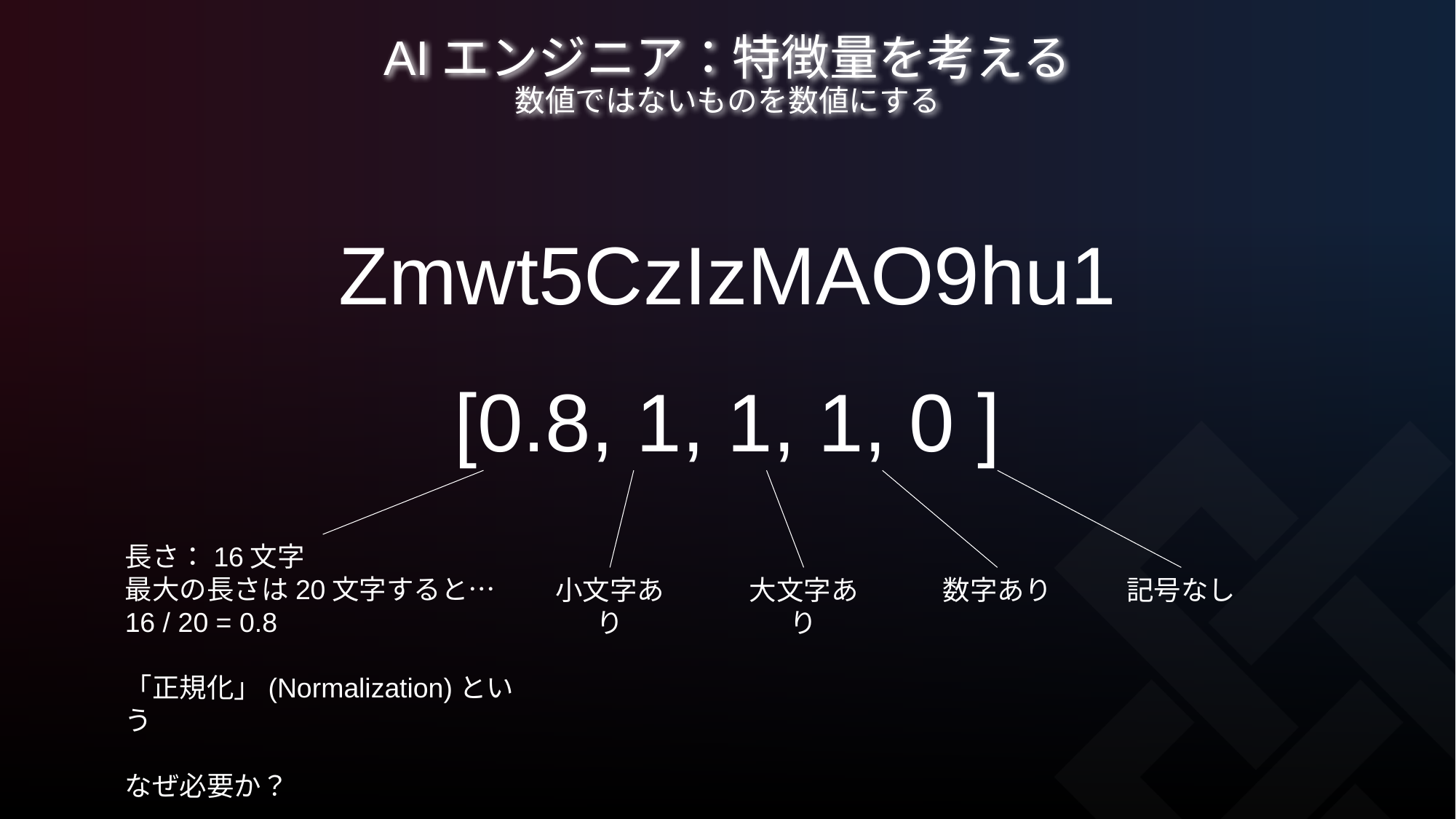

# AIエンジニア：特徴量を考える 数値ではないものを数値にする
Zmwt5CzIzMAO9hu1
[0.8, 1, 1, 1, 0 ]
小文字あり
大文字あり
数字あり
記号なし
長さ：16文字
最大の長さは20文字すると…
16 / 20 = 0.8

「正規化」(Normalization)という

なぜ必要か？